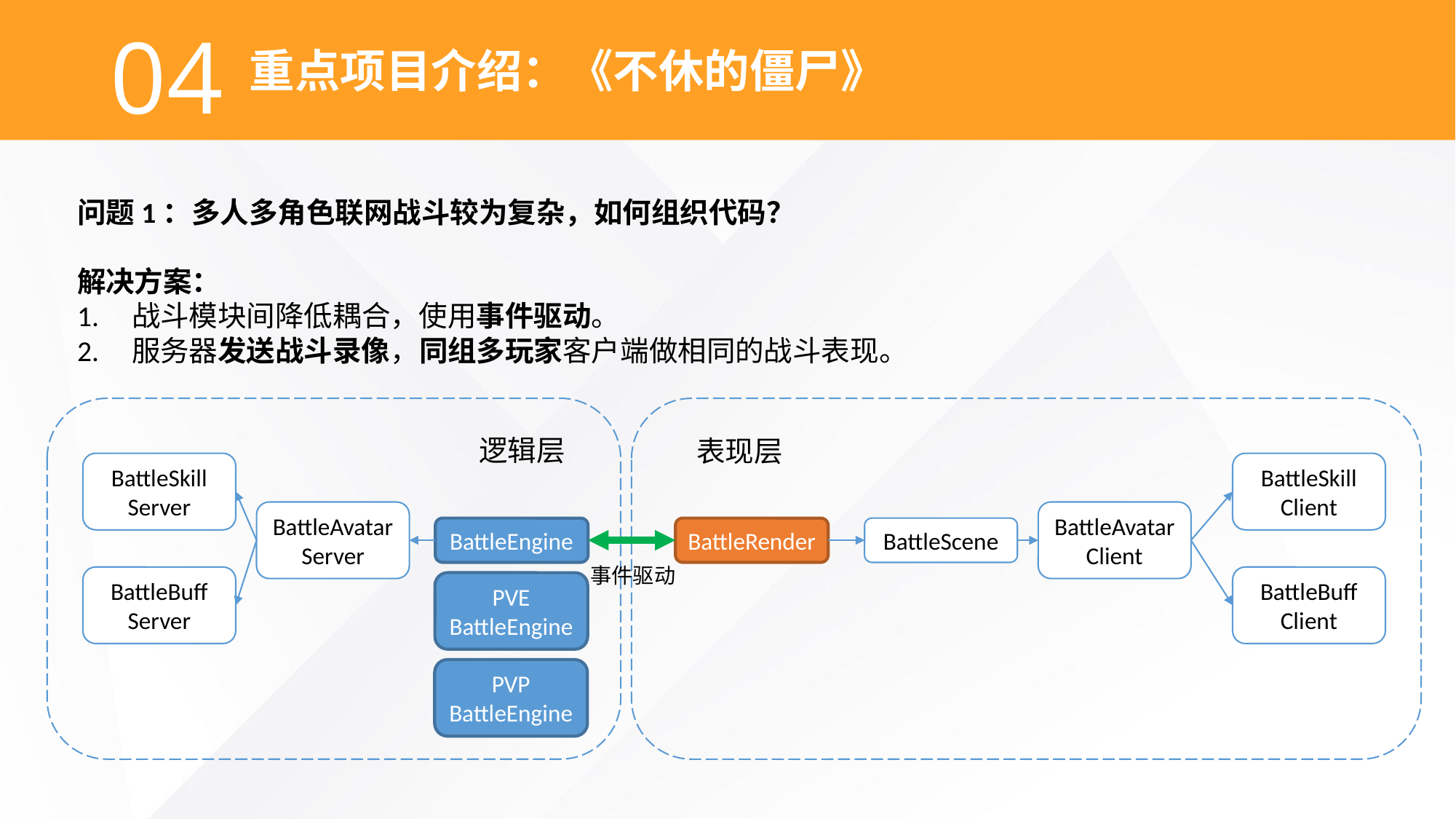

04
重点项目介绍：《不休的僵尸》
问题1：多人多角色联网战斗较为复杂，如何组织代码？

解决方案：
战斗模块间降低耦合，使用事件驱动。
服务器发送战斗录像，同组多玩家客户端做相同的战斗表现。

逻辑层
表现层
BattleSkill
Server
BattleSkill
Client
BattleAvatar
Server
BattleAvatar
Client
BattleEngine
BattleRender
BattleScene
事件驱动
BattleBuff
Server
BattleBuff
Client
PVE
BattleEngine
PVP
BattleEngine